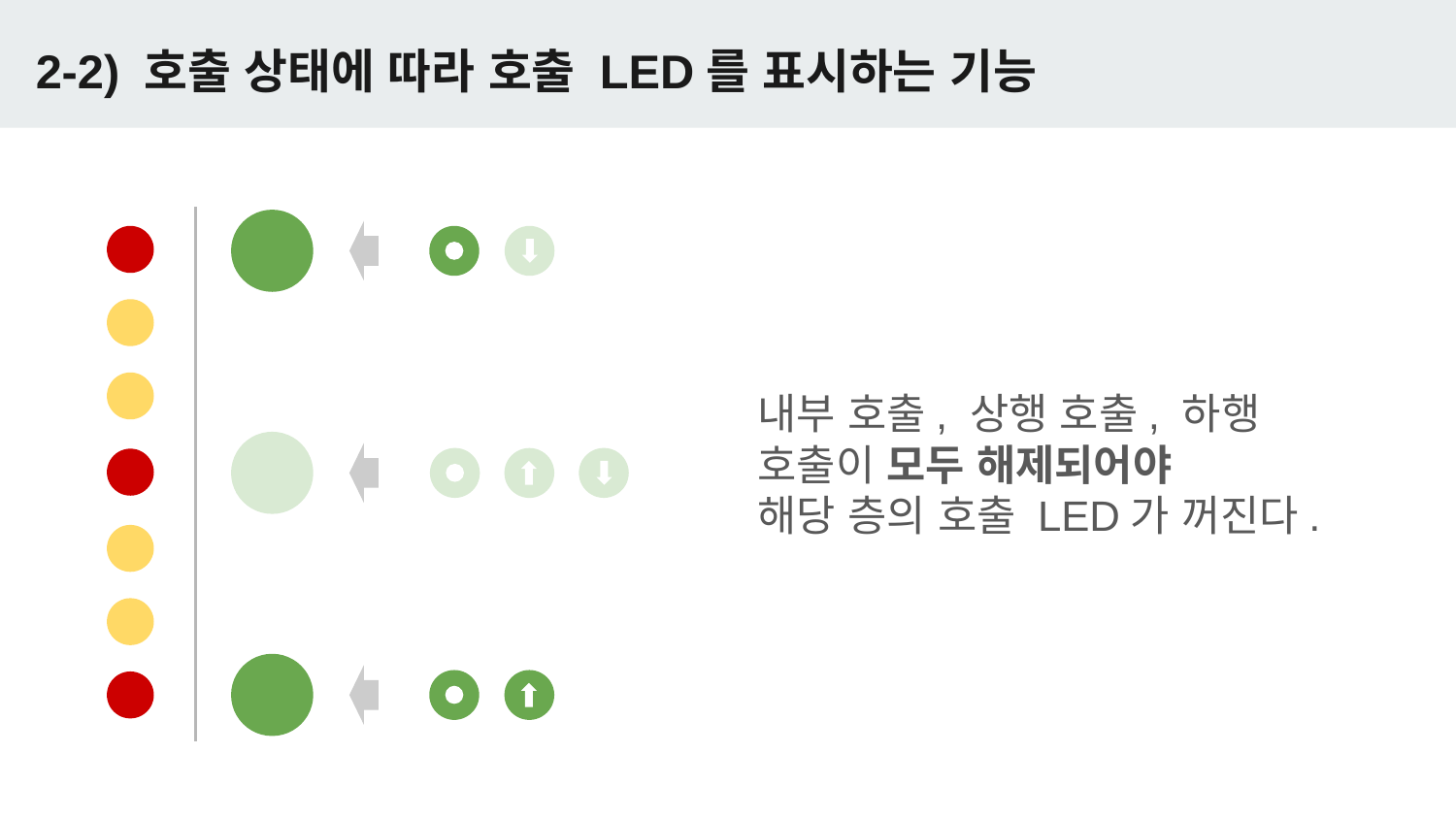

# 2-2) 호출 상태에 따라 호출 LED를 표시하는 기능

내부 호출, 상행 호출, 하행 호출이 모두 해제되어야
해당 층의 호출 LED가 꺼진다.